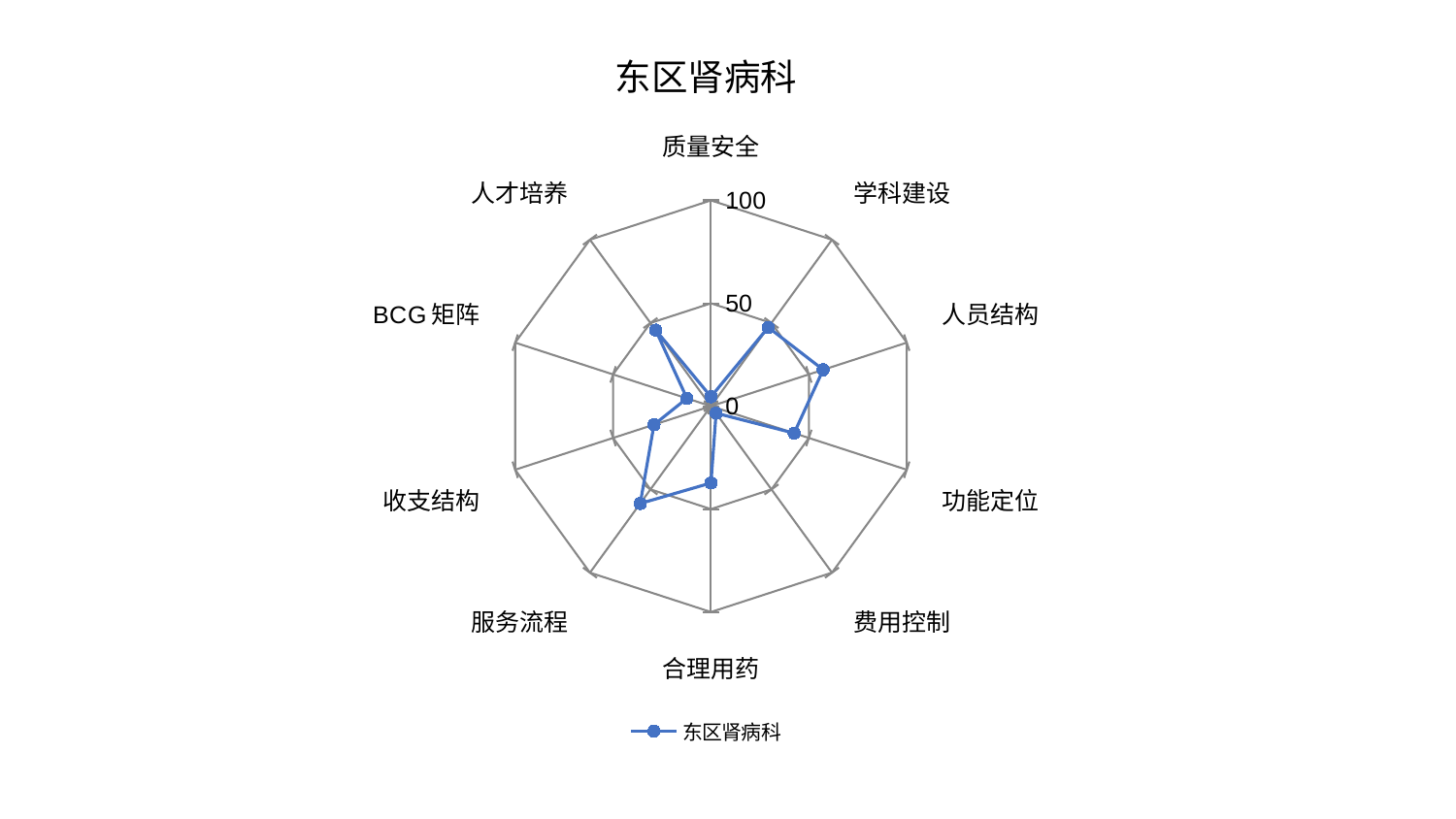

### Chart: 东区肾病科

| Category | 东区肾病科 |
|---|---|
| 质量安全 | 4.572076440877833 |
| 学科建设 | 47.35348146483622 |
| 人员结构 | 57.30033288849687 |
| 功能定位 | 42.496599248679914 |
| 费用控制 | 4.226484235067411 |
| 合理用药 | 37.32867532547775 |
| 服务流程 | 58.46408695128024 |
| 收支结构 | 29.12385999555015 |
| BCG矩阵 | 12.276776945228491 |
| 人才培养 | 45.68043122784311 |
126